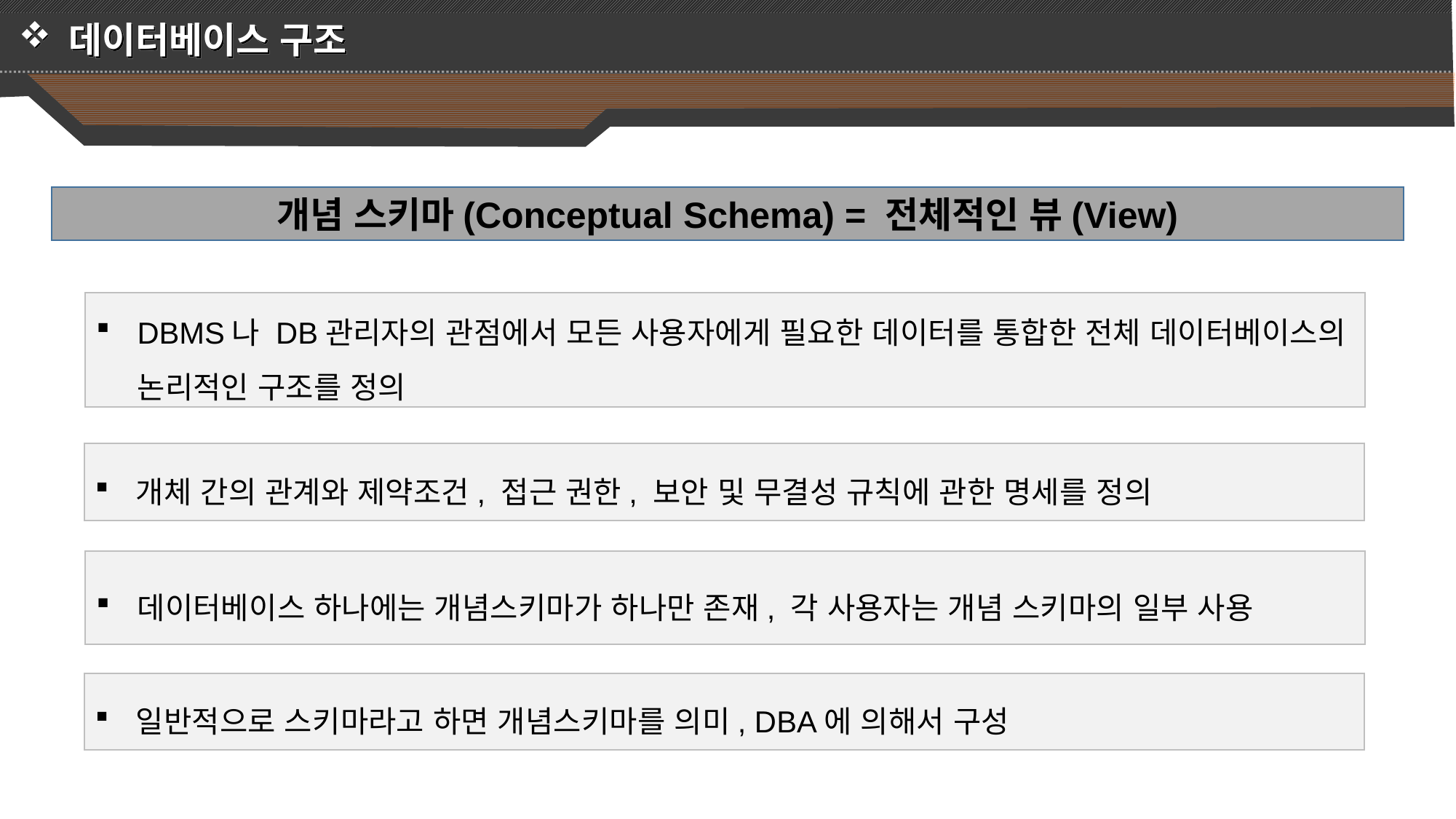

데이터베이스 구조

개념 스키마(Conceptual Schema) = 전체적인 뷰(View)
DBMS나 DB관리자의 관점에서 모든 사용자에게 필요한 데이터를 통합한 전체 데이터베이스의 논리적인 구조를 정의
개체 간의 관계와 제약조건, 접근 권한, 보안 및 무결성 규칙에 관한 명세를 정의
데이터베이스 하나에는 개념스키마가 하나만 존재, 각 사용자는 개념 스키마의 일부 사용
일반적으로 스키마라고 하면 개념스키마를 의미, DBA에 의해서 구성